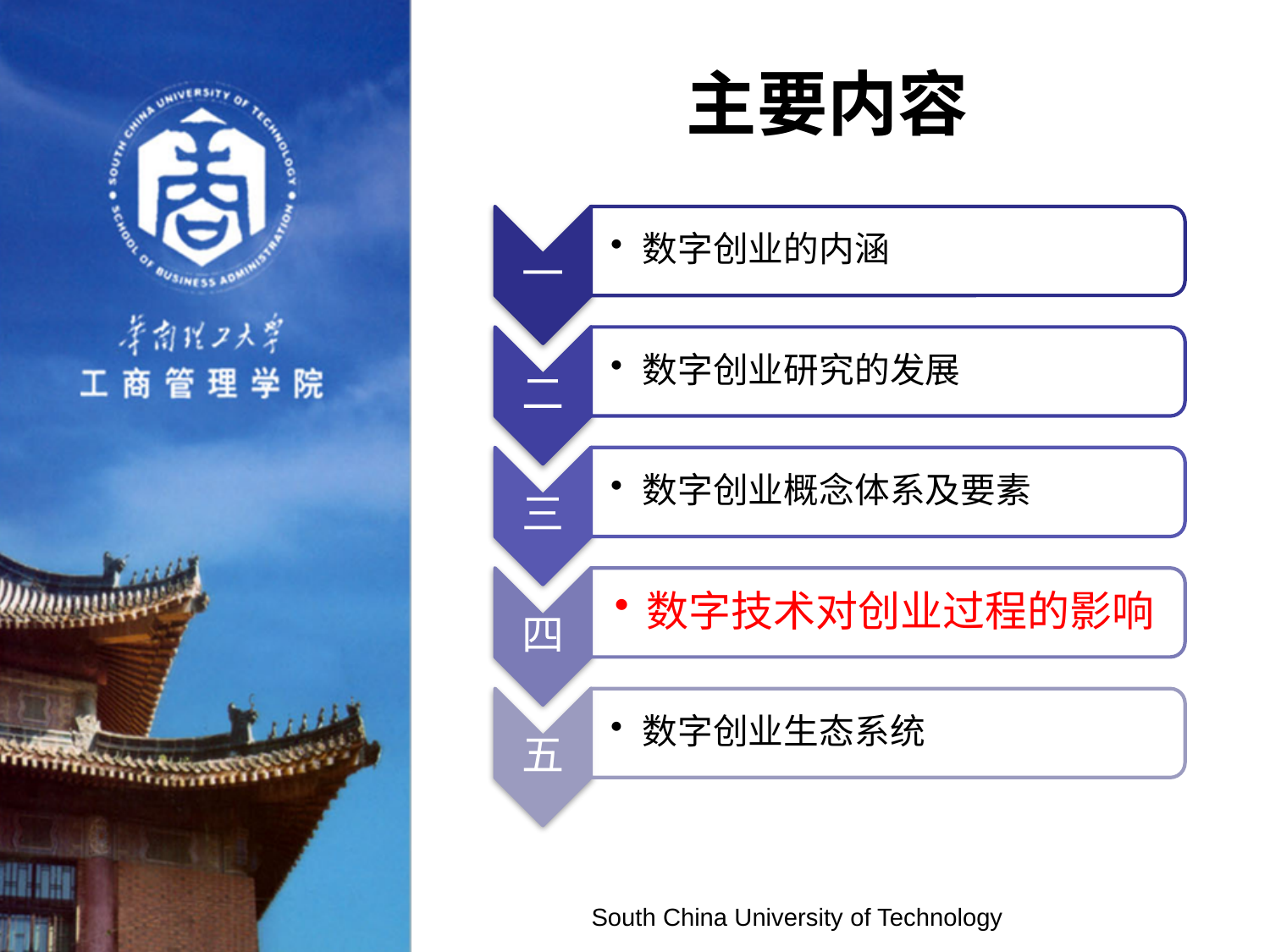

# 主要内容
一
数字创业的内涵
二
数字创业研究的发展
三
数字创业概念体系及要素
四
数字技术对创业过程的影响
五
数字创业生态系统
South China University of Technology